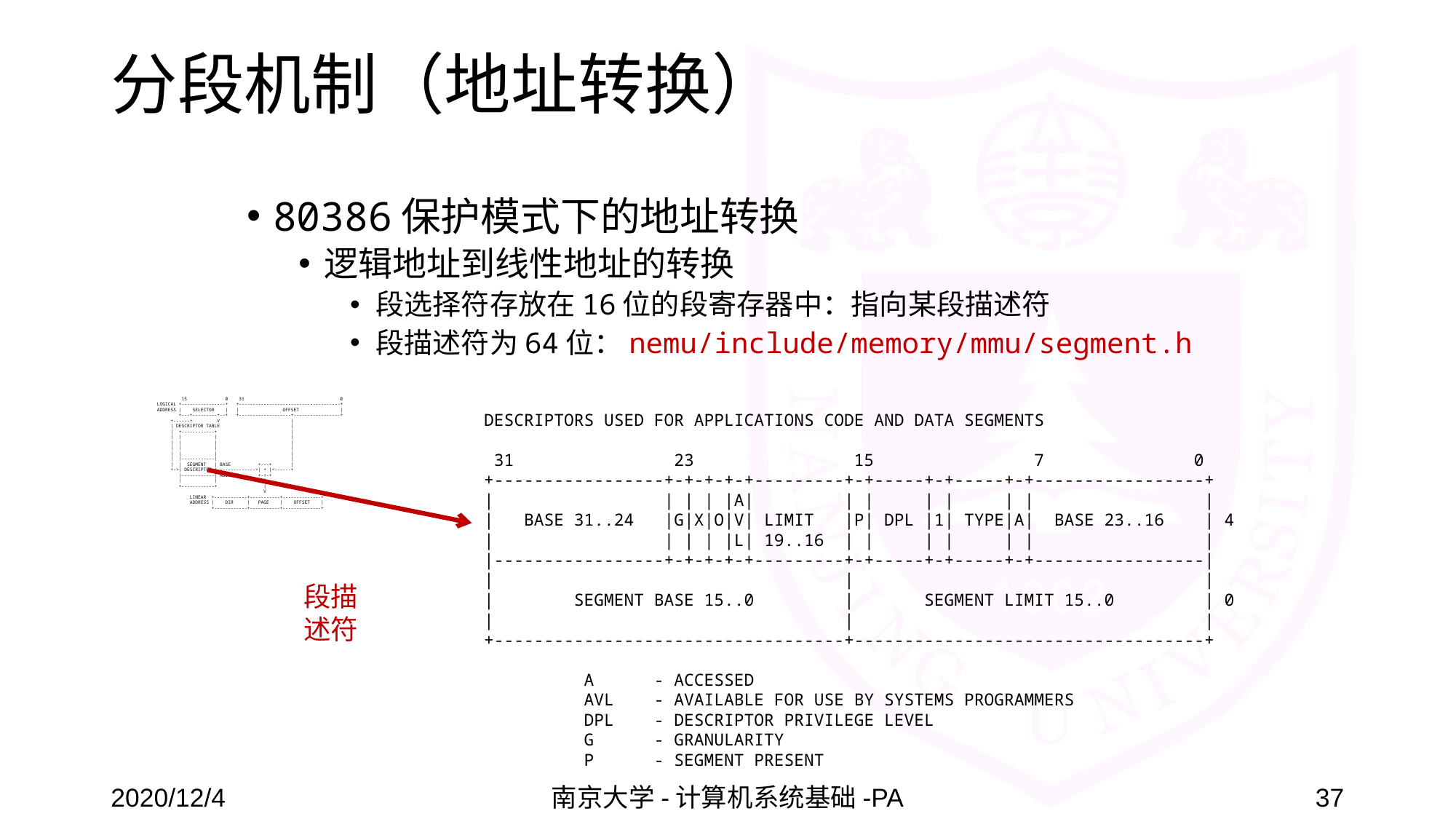

# 分段机制（地址转换）
80386保护模式下的地址转换
逻辑地址到线性地址的转换
段选择符存放在16位的段寄存器中：指向某段描述符
段描述符为64位：nemu/include/memory/mmu/segment.h
           15              0    31                                   0
  LOGICAL +----------------+   +-------------------------------------+
  ADDRESS |    SELECTOR    |   |                OFFSET               |
          +---+---------+--+   +-------------------+-----------------+
       +------+         V                          |
       | DESCRIPTOR TABLE                          |
       |  +------------+                           |
       |  |            |                           |
       |  |            |                           |
       |  |            |                           |
       |  |            |                           |
       |  |------------|                           |
       |  |  SEGMENT   | BASE          +---+       |
       +->| DESCRIPTOR |-------------->| + |<------+
          |------------| ADDRESS       +-+-+
          |            |                 |
          +------------+                 |
                                         V
              LINEAR  +------------+-----------+--------------+
              ADDRESS |    DIR     |   PAGE    |    OFFSET    |
                      +------------+-----------+--------------+
 DESCRIPTORS USED FOR APPLICATIONS CODE AND DATA SEGMENTS

  31                23                15                7               0
 +-----------------+-+-+-+-+---------+-+-----+-+-----+-+-----------------+
 |                 | | | |A|         | |     | |     | |                 |
 |   BASE 31..24   |G|X|O|V| LIMIT   |P| DPL |1| TYPE|A|  BASE 23..16    | 4
 |                 | | | |L| 19..16  | |     | |     | |                 |
 |-----------------+-+-+-+-+---------+-+-----+-+-----+-+-----------------|
 |                                   |                                   |
 |        SEGMENT BASE 15..0         |       SEGMENT LIMIT 15..0         | 0
 |                                   |                                   |
 +-----------------------------------+-----------------------------------+

           A      - ACCESSED
           AVL    - AVAILABLE FOR USE BY SYSTEMS PROGRAMMERS
           DPL    - DESCRIPTOR PRIVILEGE LEVEL
           G      - GRANULARITY
           P      - SEGMENT PRESENT
段描述符
2020/12/4
南京大学-计算机系统基础-PA
37